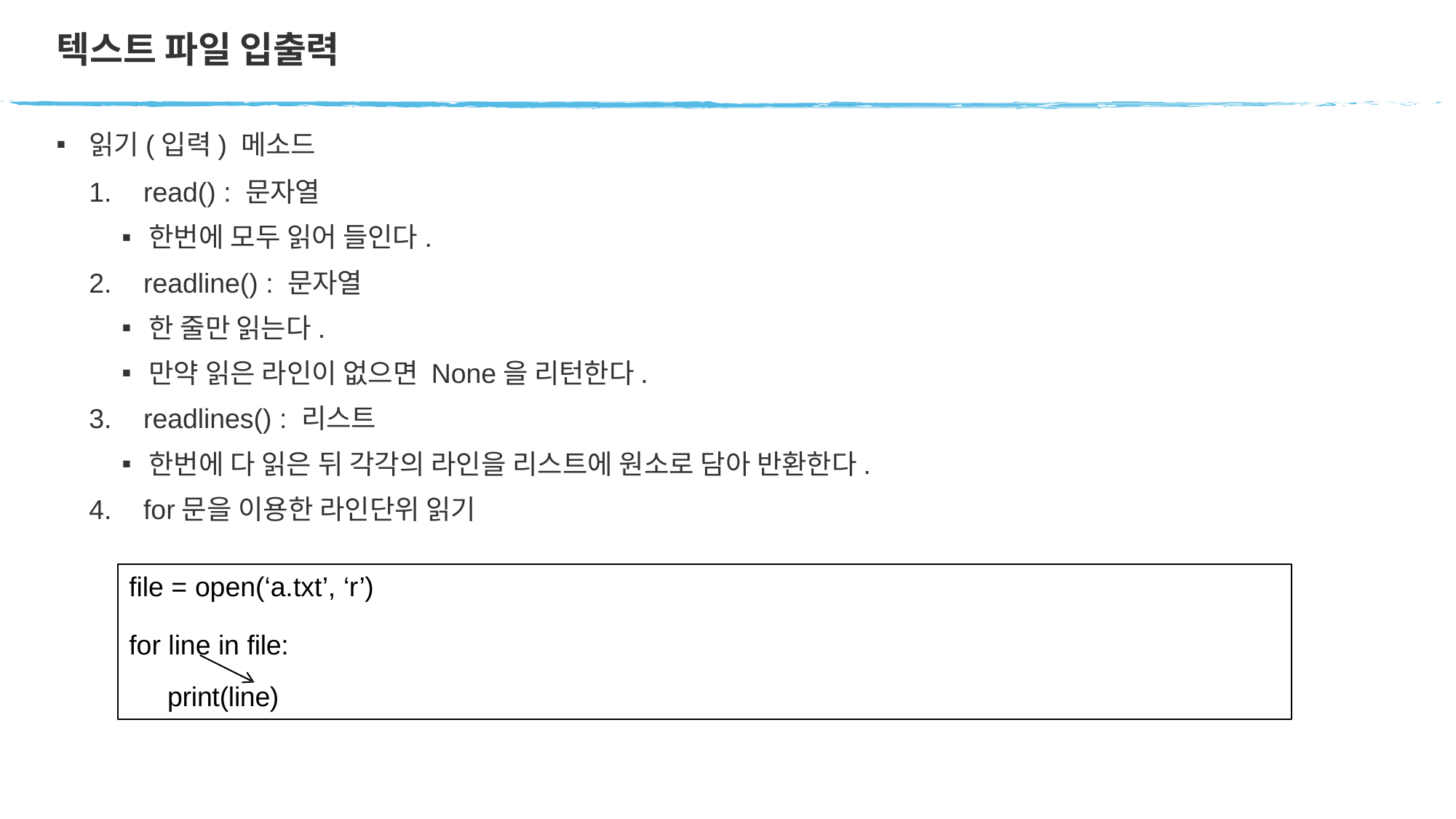

# 텍스트 파일 입출력
읽기(입력) 메소드
read() : 문자열
한번에 모두 읽어 들인다.
readline() : 문자열
한 줄만 읽는다.
만약 읽은 라인이 없으면 None을 리턴한다.
readlines() : 리스트
한번에 다 읽은 뒤 각각의 라인을 리스트에 원소로 담아 반환한다.
for문을 이용한 라인단위 읽기
file = open(‘a.txt’, ‘r’)
for line in file:

print(line)